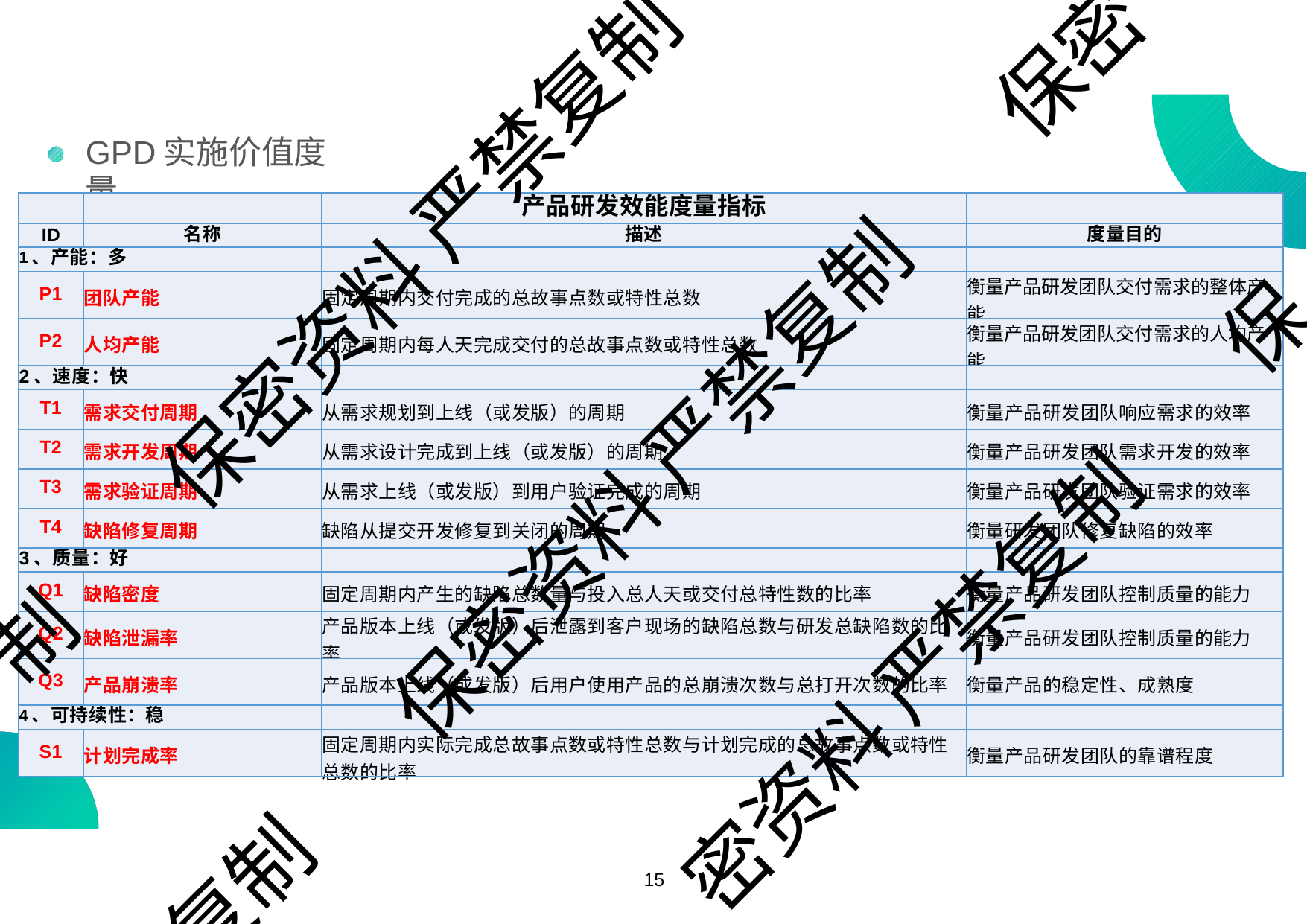

保密

# GPD实施价值度量

|  |  | 产品研发效能度量指标 |  |
| --- | --- | --- | --- |
| ID | 名称 | 描述 | 度量目的 |
| 1、产能：多 |  |  |  |
| P1 | 团队产能 | 固定周期内交付完成的总故事点数或特性总数 | 衡量产品研发团队交付需求的整体产 能 |
| P2 | 人均产能 | 固定周期内每人天完成交付的总故事点数或特性总数 | 衡量产品研发团队交付需求的人均产 能 |
| 2、速度：快 |  |  |  |
| T1 | 需求交付周期 | 从需求规划到上线（或发版）的周期 | 衡量产品研发团队响应需求的效率 |
| T2 | 需求开发周期 | 从需求设计完成到上线（或发版）的周期 | 衡量产品研发团队需求开发的效率 |
| T3 | 需求验证周期 | 从需求上线（或发版）到用户验证完成的周期 | 衡量产品研发团队验证需求的效率 |
| T4 | 缺陷修复周期 | 缺陷从提交开发修复到关闭的周期 | 衡量研发团队修复缺陷的效率 |
| 3、质量：好 |  |  |  |
| Q1 | 缺陷密度 | 固定周期内产生的缺陷总数量与投入总人天或交付总特性数的比率 | 衡量产品研发团队控制质量的能力 |
| Q2 | 缺陷泄漏率 | 产品版本上线（或发版）后泄露到客户现场的缺陷总数与研发总缺陷数的比 率 | 衡量产品研发团队控制质量的能力 |
| Q3 | 产品崩溃率 | 产品版本上线（或发版）后用户使用产品的总崩溃次数与总打开次数的比率 | 衡量产品的稳定性、成熟度 |
| 4、可持续性：稳 |  |  |  |
| S1 | 计划完成率 | 固定周期内实际完成总故事点数或特性总数与计划完成的总故事点数或特性 总数的比率 | 衡量产品研发团队的靠谱程度 |

保密资料 严禁复制

保
保密资料 严禁复制
制
密资料 严禁复制

复制
15